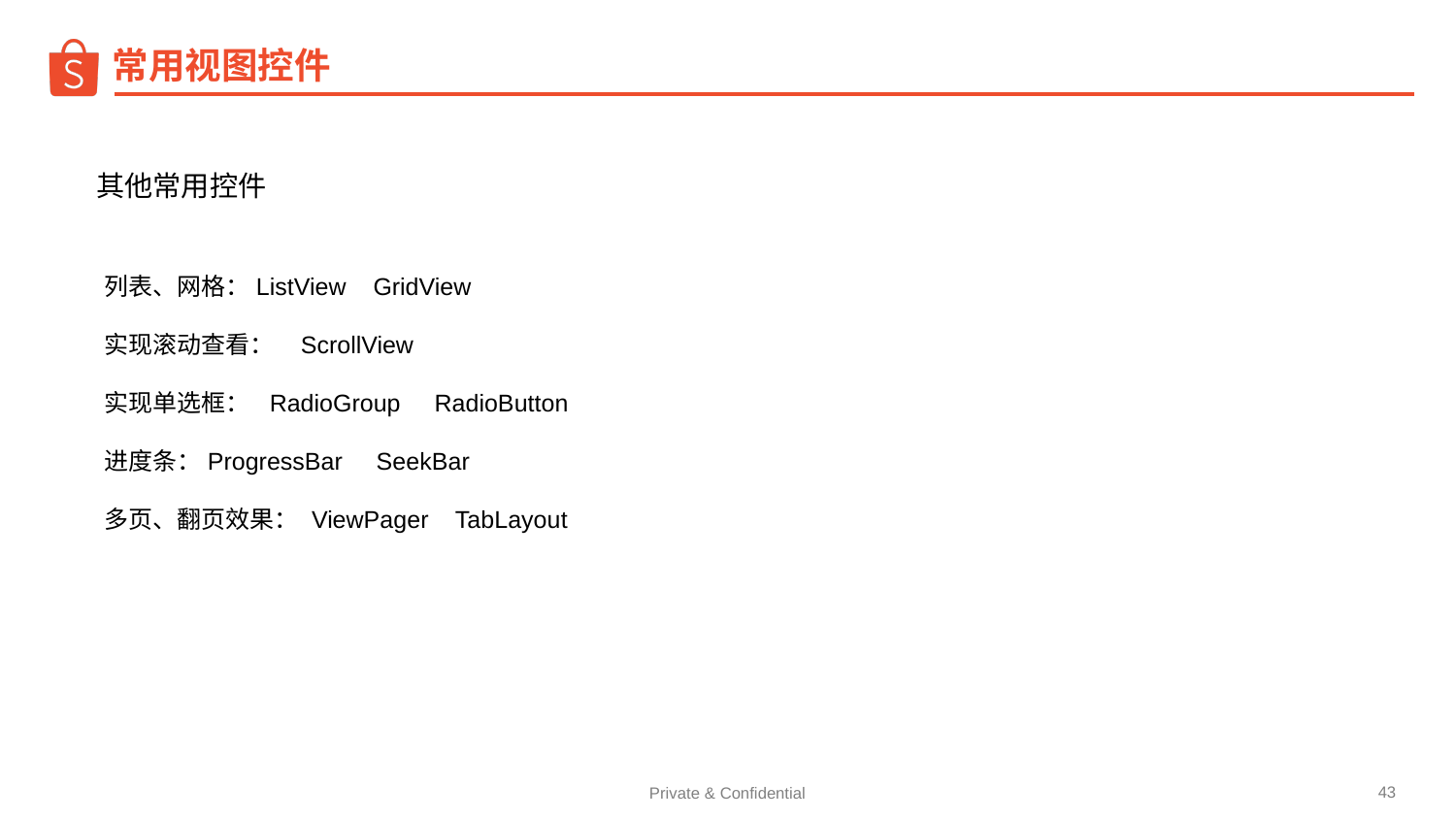

常用视图控件
其他常用控件

列表、网格：ListView    GridView

实现滚动查看：   ScrollView

实现单选框：  RadioGroup     RadioButton

进度条：ProgressBar     SeekBar

多页、翻页效果： ViewPager    TabLayout

43